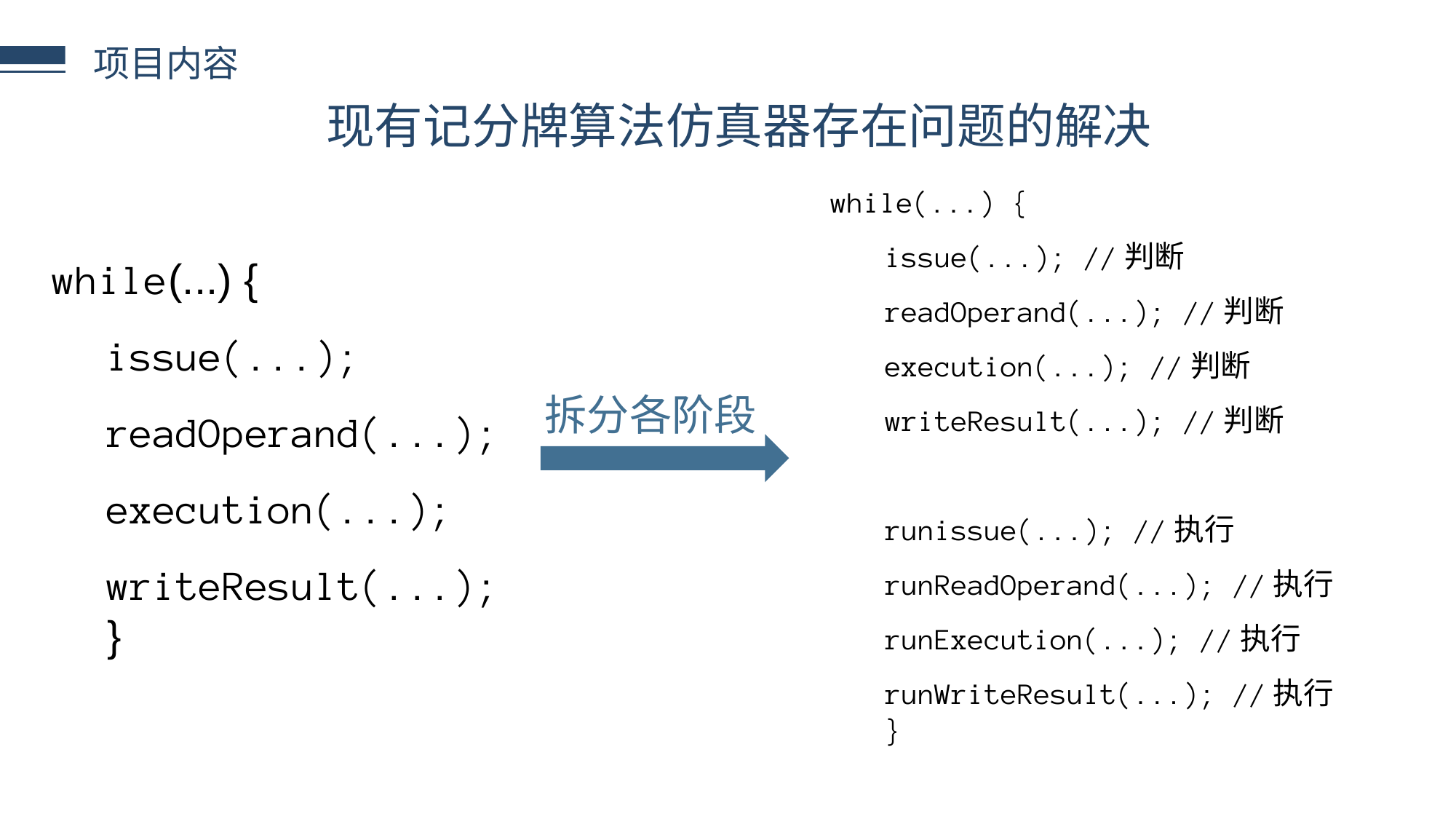

项目内容

 现有记分牌算法仿真器存在问题的解决
while(...) {
issue(...); //判断
readOperand(...); //判断
execution(...); //判断
writeResult(...); //判断

runissue(...); //执行
runReadOperand(...); //执行
runExecution(...); //执行
runWriteResult(...); //执行
}
while(...) {
issue(...);
readOperand(...);
execution(...);
writeResult(...);
}
拆分各阶段